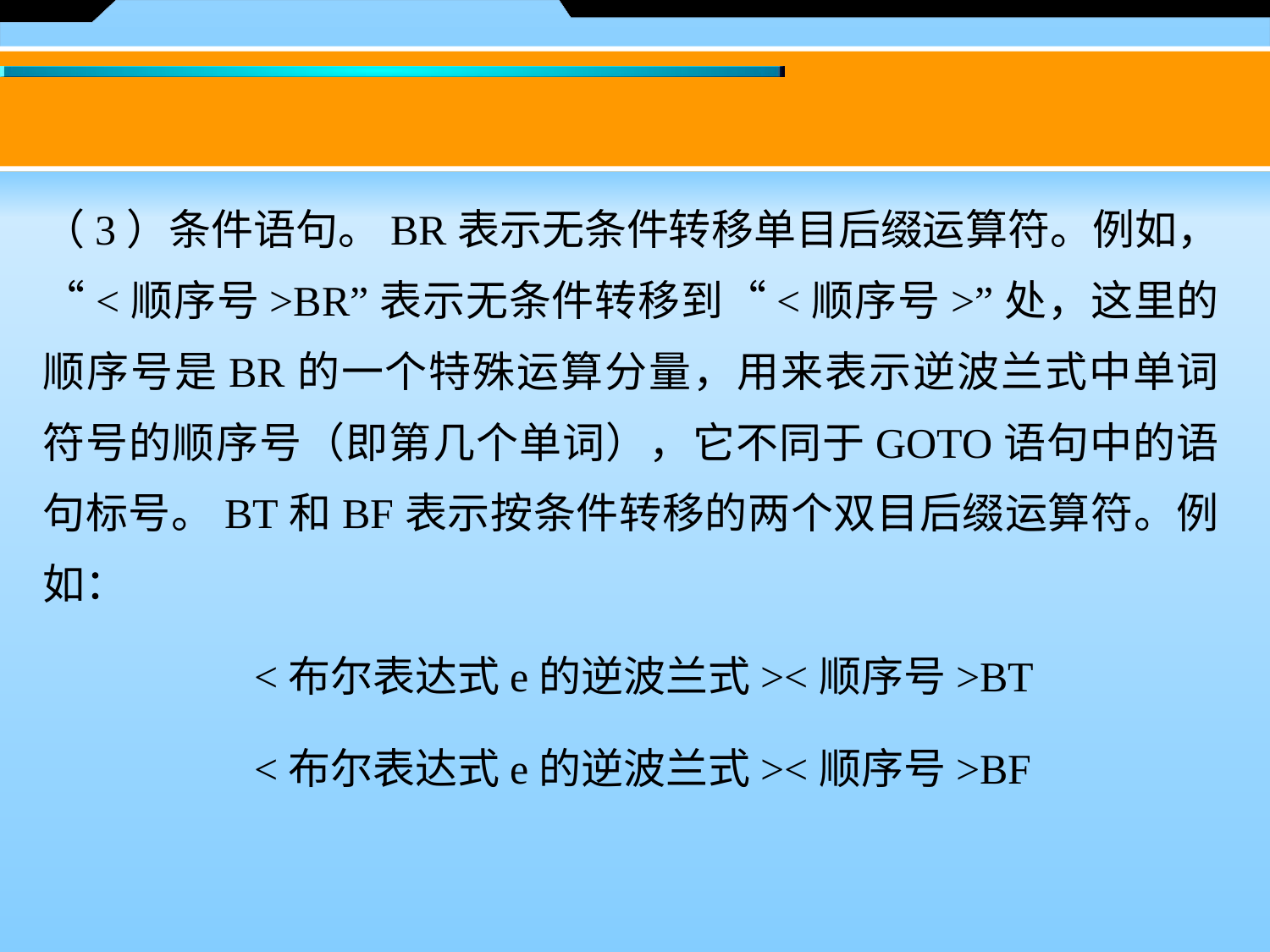

（3）条件语句。BR表示无条件转移单目后缀运算符。例如，“<顺序号>BR”表示无条件转移到“<顺序号>”处，这里的顺序号是BR的一个特殊运算分量，用来表示逆波兰式中单词符号的顺序号（即第几个单词），它不同于GOTO语句中的语句标号。BT和BF表示按条件转移的两个双目后缀运算符。例如：
                    <布尔表达式e的逆波兰式><顺序号>BT
                    <布尔表达式e的逆波兰式><顺序号>BF